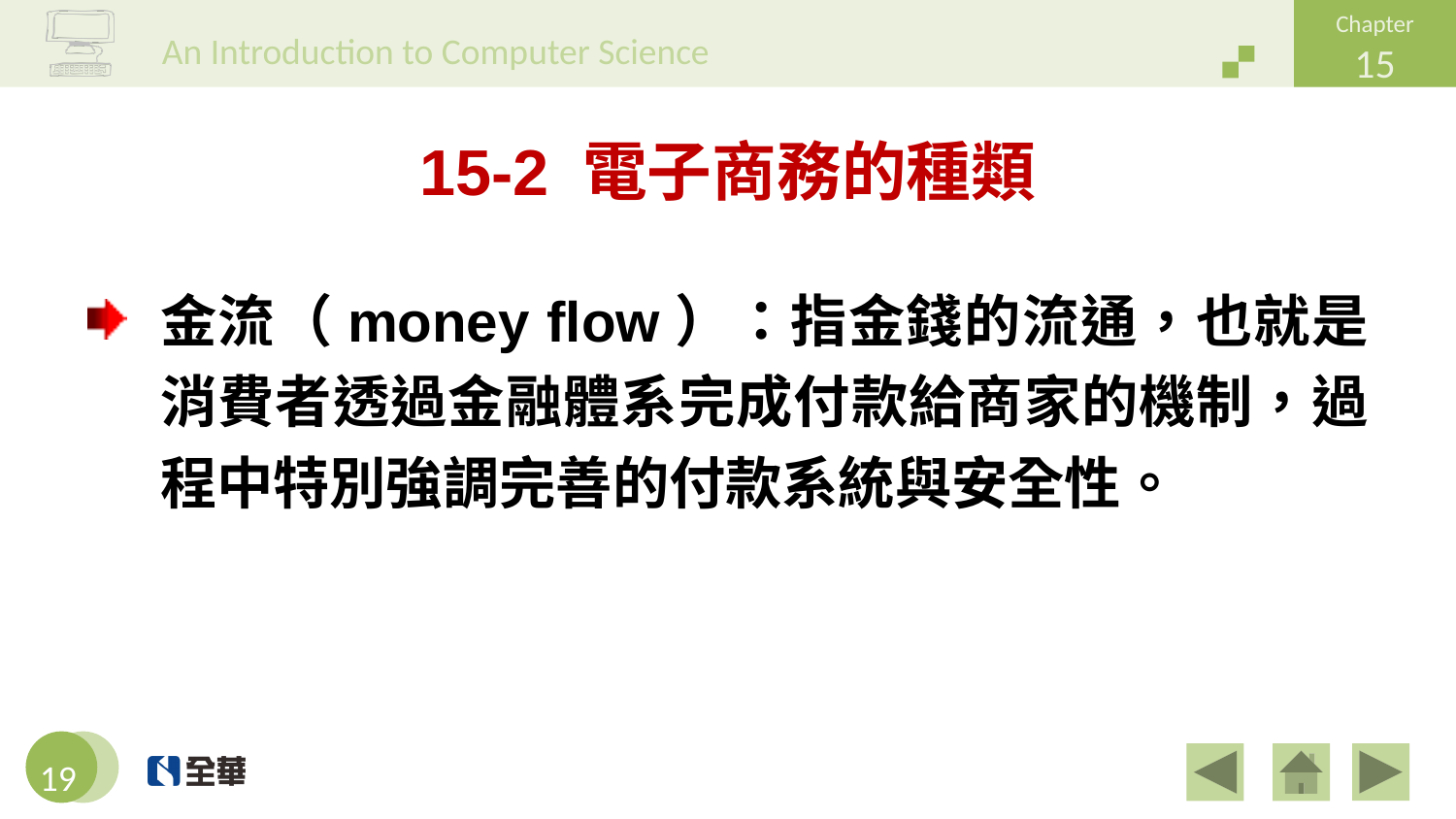

# 15-2 電子商務的種類
金流（money flow）：指金錢的流通，也就是消費者透過金融體系完成付款給商家的機制，過程中特別強調完善的付款系統與安全性。